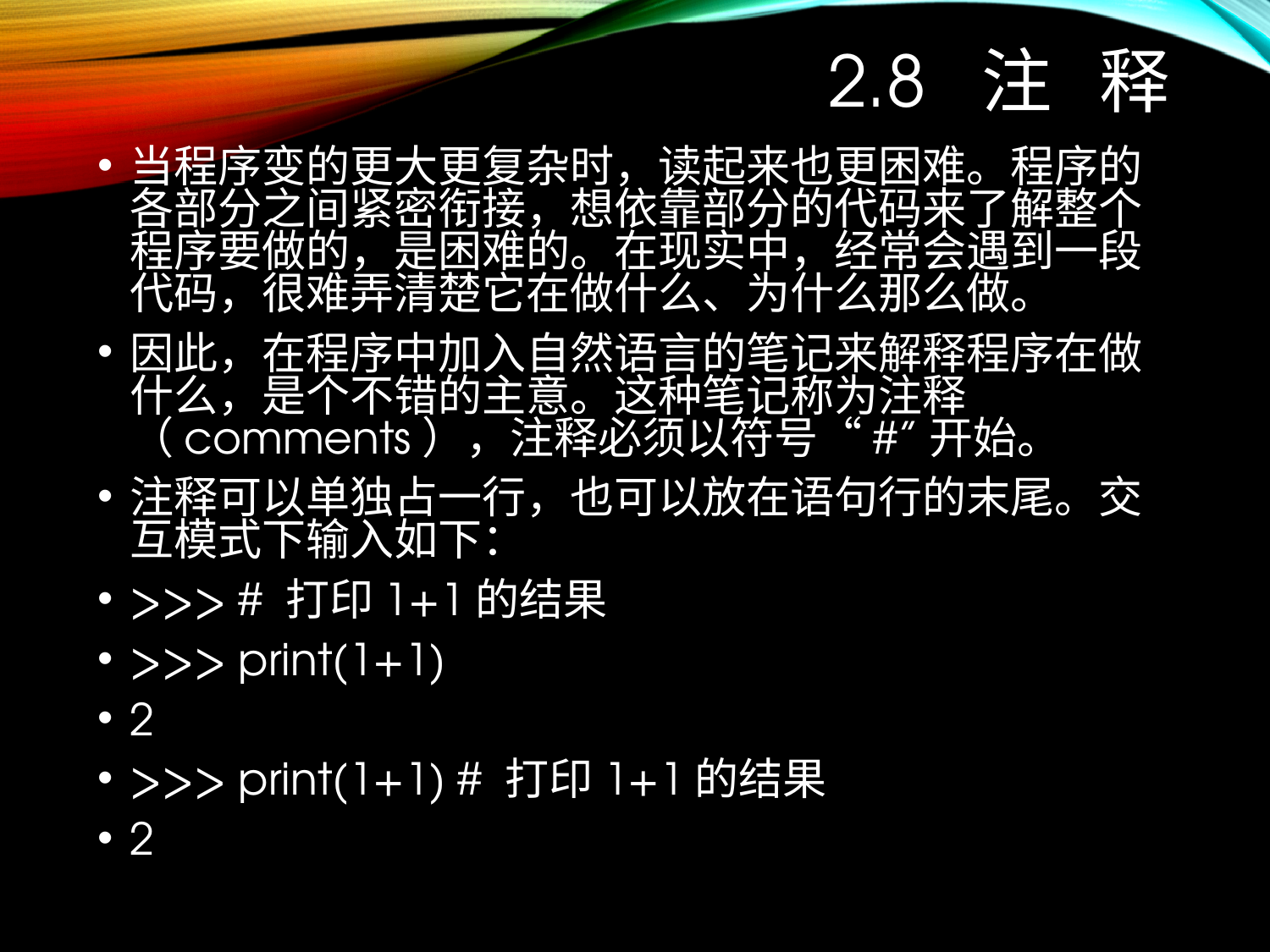

# 2.8  注   释
当程序变的更大更复杂时，读起来也更困难。程序的各部分之间紧密衔接，想依靠部分的代码来了解整个程序要做的，是困难的。在现实中，经常会遇到一段代码，很难弄清楚它在做什么、为什么那么做。
因此，在程序中加入自然语言的笔记来解释程序在做什么，是个不错的主意。这种笔记称为注释（comments），注释必须以符号“#”开始。
注释可以单独占一行，也可以放在语句行的末尾。交互模式下输入如下：
>>> # 打印1+1的结果
>>> print(1+1)
2
>>> print(1+1) # 打印1+1的结果
2